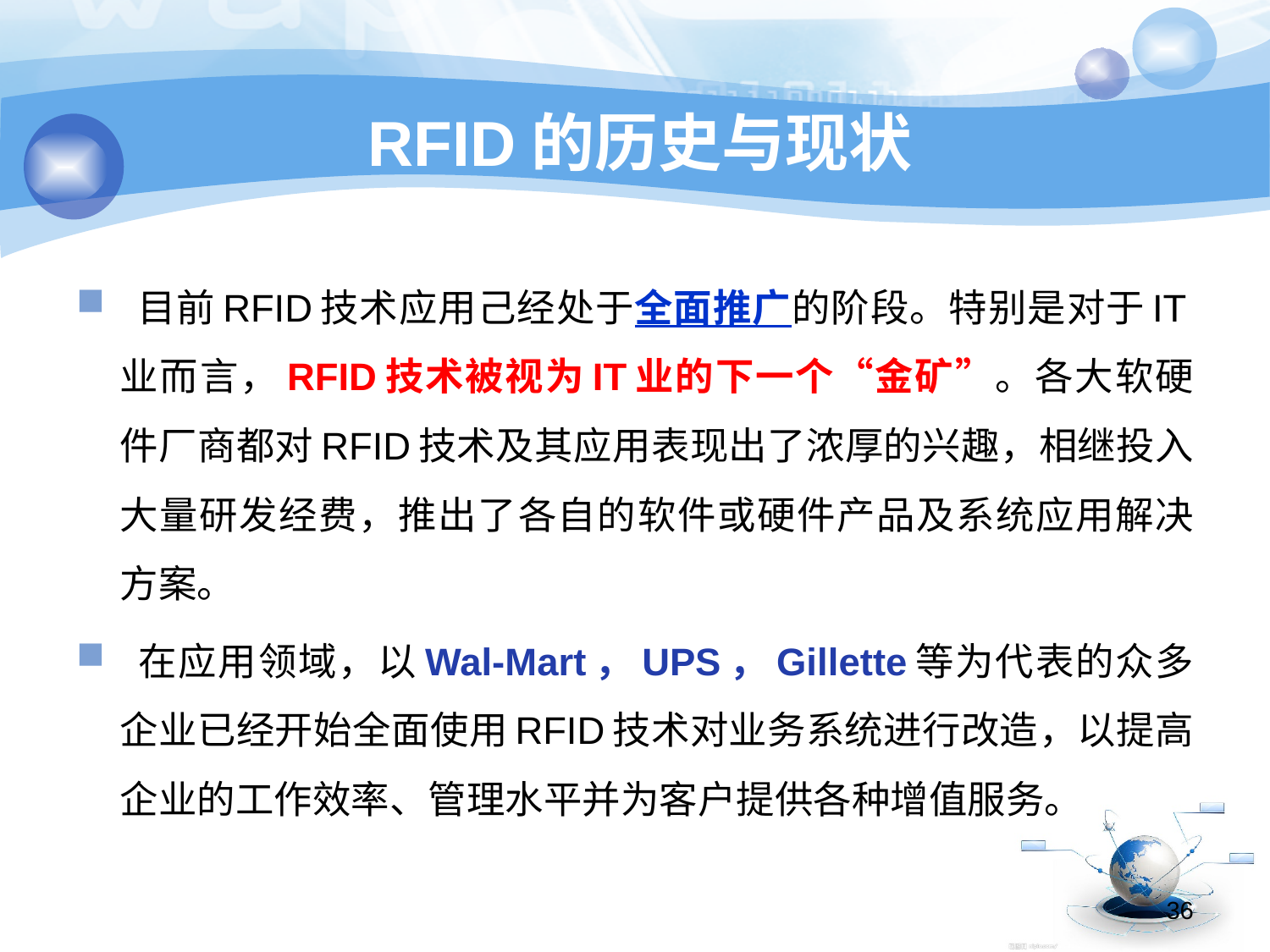

# RFID的历史与现状
 目前RFID技术应用己经处于全面推广的阶段。特别是对于IT业而言，RFID技术被视为IT业的下一个“金矿”。各大软硬件厂商都对RFID技术及其应用表现出了浓厚的兴趣，相继投入大量研发经费，推出了各自的软件或硬件产品及系统应用解决方案。
 在应用领域，以Wal-Mart，UPS，Gillette等为代表的众多企业已经开始全面使用RFID技术对业务系统进行改造，以提高企业的工作效率、管理水平并为客户提供各种增值服务。
36